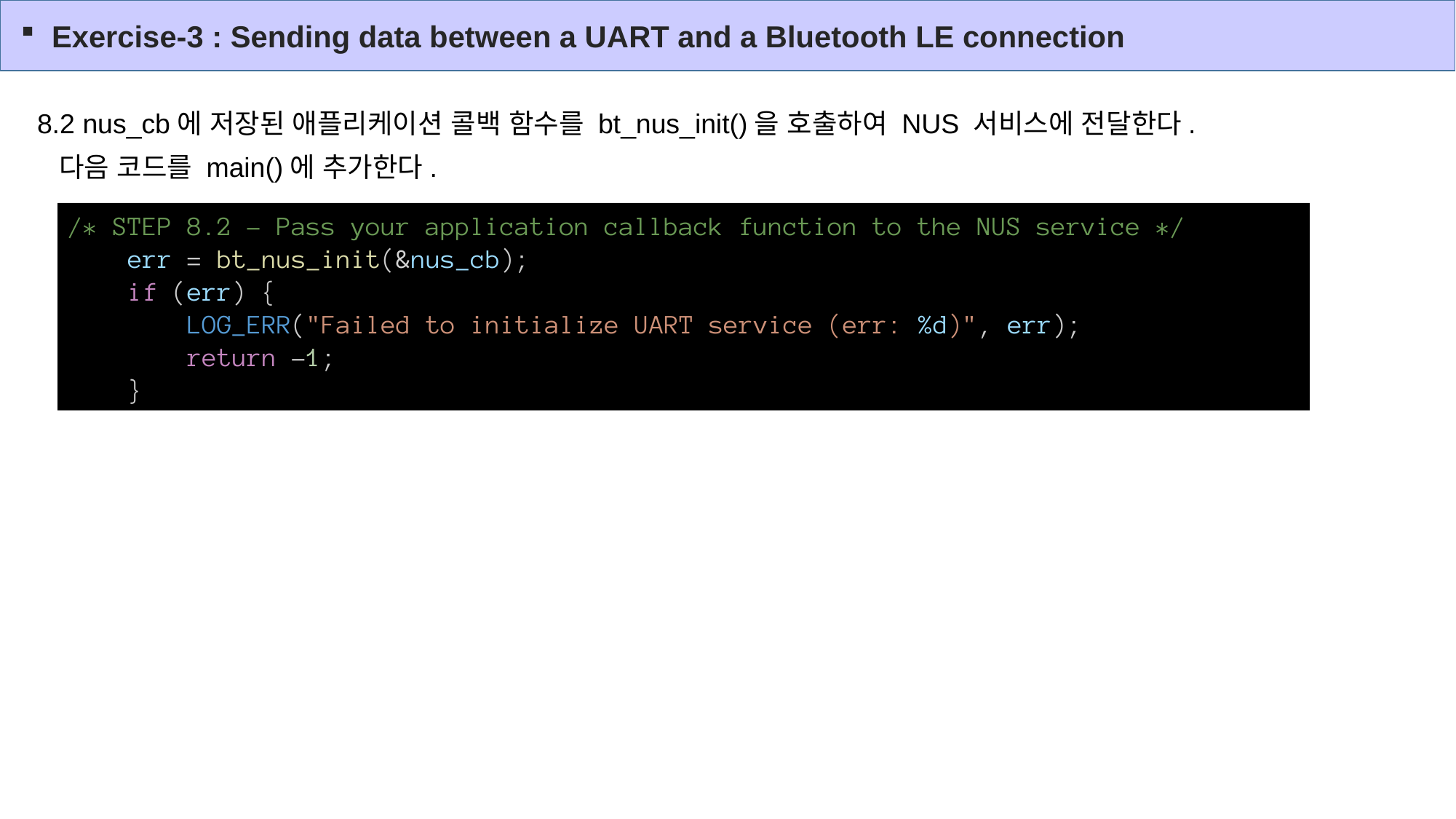

Exercise-3 : Sending data between a UART and a Bluetooth LE connection
8.2 nus_cb에 저장된 애플리케이션 콜백 함수를 bt_nus_init()을 호출하여 NUS 서비스에 전달한다.
  다음 코드를 main()에 추가한다.
/* STEP 8.2 - Pass your application callback function to the NUS service */
    err = bt_nus_init(&nus_cb);
    if (err) {
        LOG_ERR("Failed to initialize UART service (err: %d)", err);
        return -1;
    }